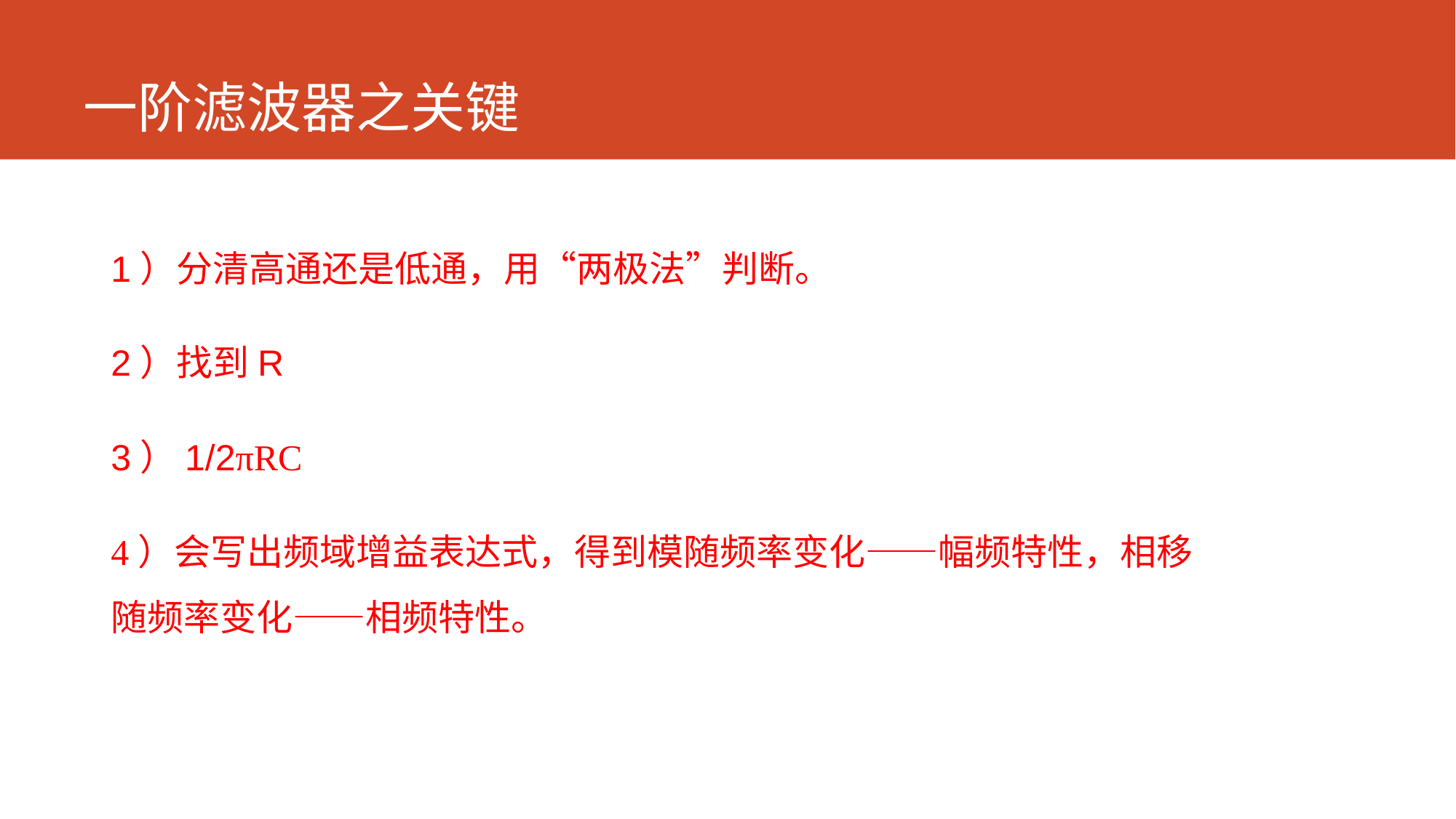

# 一阶滤波器之关键
1）分清高通还是低通，用“两极法”判断。
2）找到R
3）1/2πRC
4）会写出频域增益表达式，得到模随频率变化——幅频特性，相移随频率变化——相频特性。